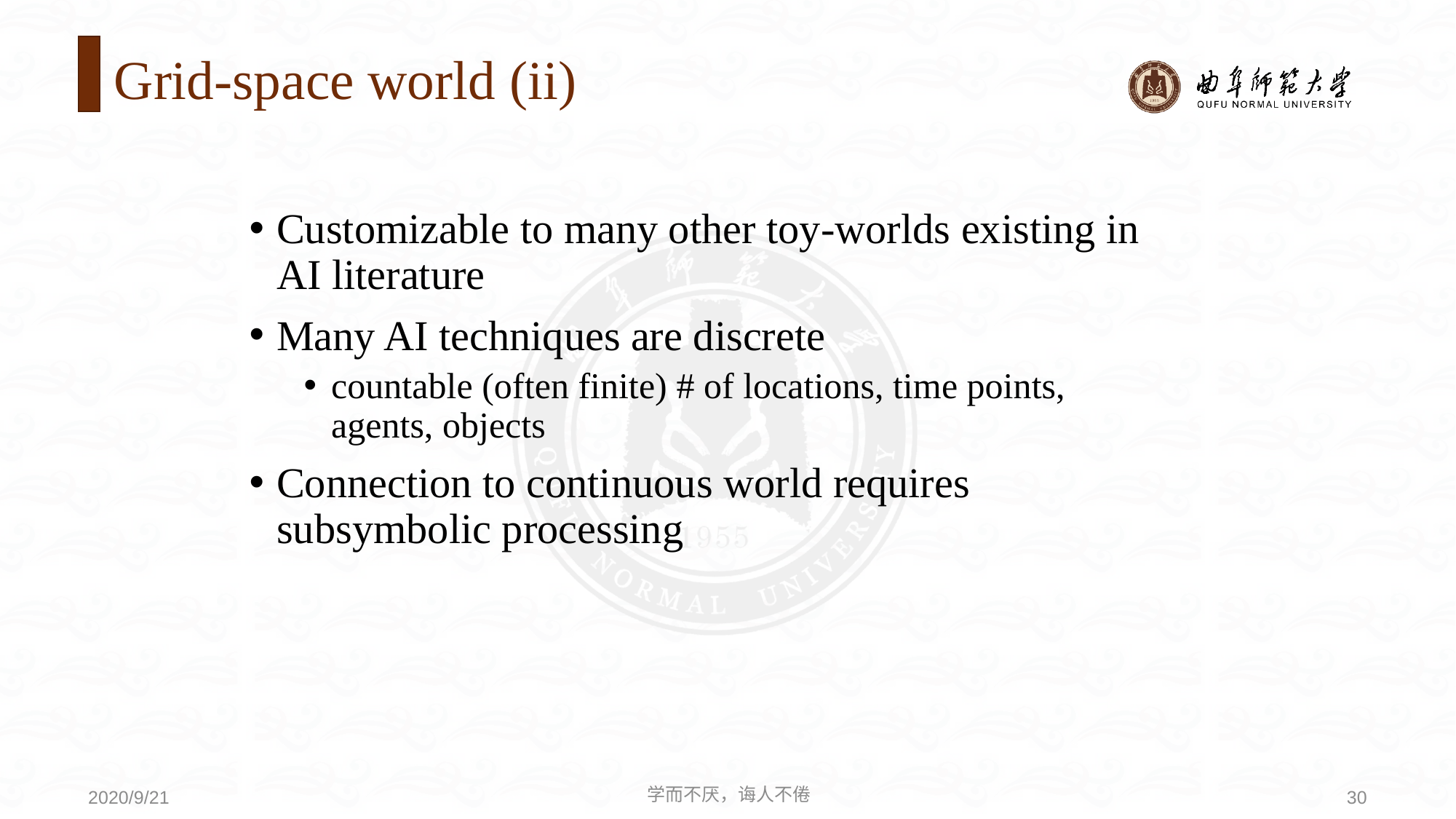

# Grid-space world (ii)
Customizable to many other toy-worlds existing in AI literature
Many AI techniques are discrete
countable (often finite) # of locations, time points, agents, objects
Connection to continuous world requires subsymbolic processing
学而不厌，诲人不倦
30
2020/9/21